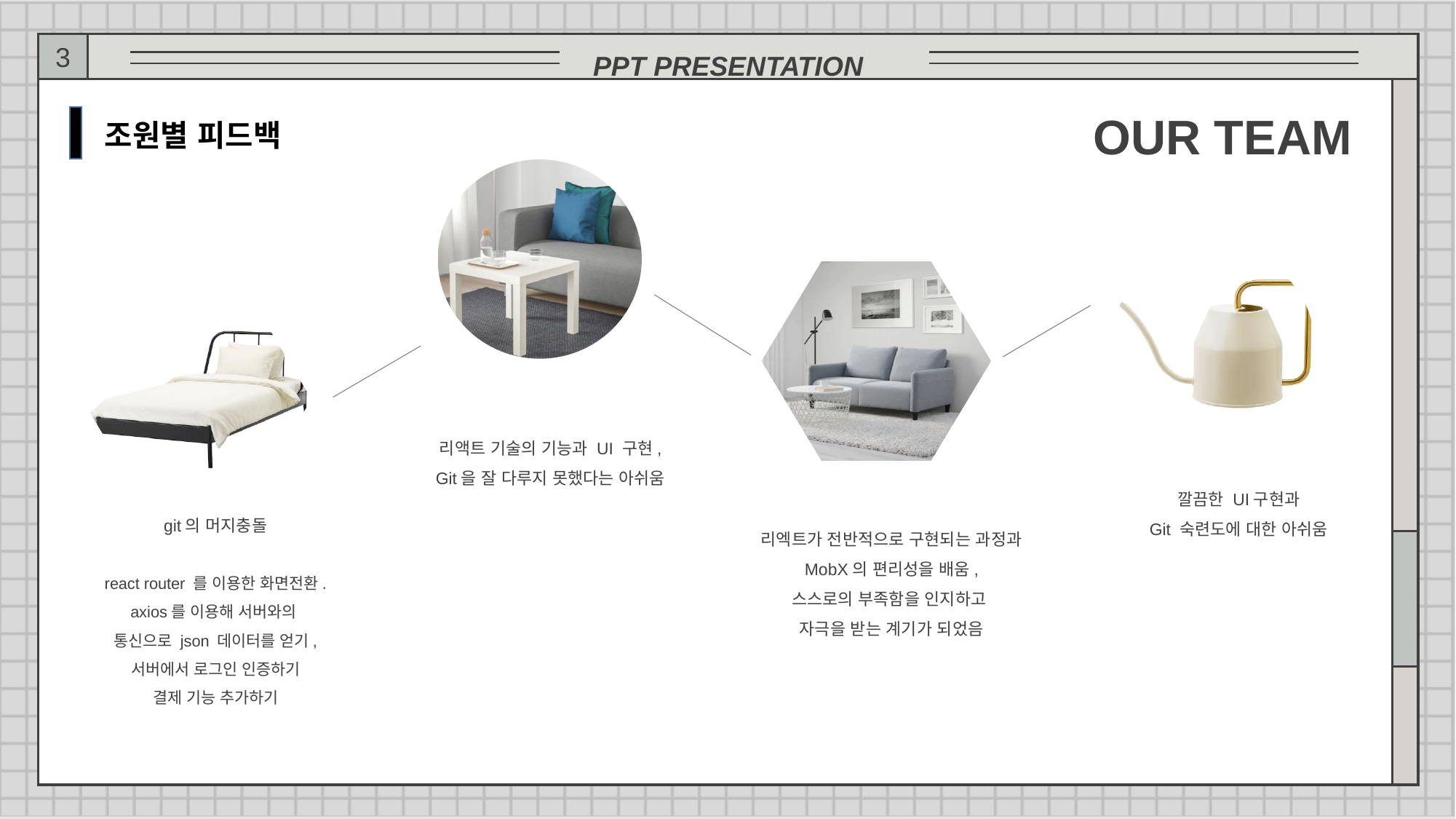

PPT PRESENTATION
3

OUR TEAM

조원별 피드백

리액트 기술의 기능과 UI 구현,
Git을 잘 다루지 못했다는 아쉬움

깔끔한 UI구현과
Git 숙련도에 대한 아쉬움

리엑트가 전반적으로 구현되는 과정과 MobX의 편리성을 배움,
스스로의 부족함을 인지하고
자극을 받는 계기가 되었음

git의 머지충돌

react router 를 이용한 화면전환.
axios를 이용해 서버와의
통신으로 json 데이터를 얻기,
서버에서 로그인 인증하기
결제 기능 추가하기